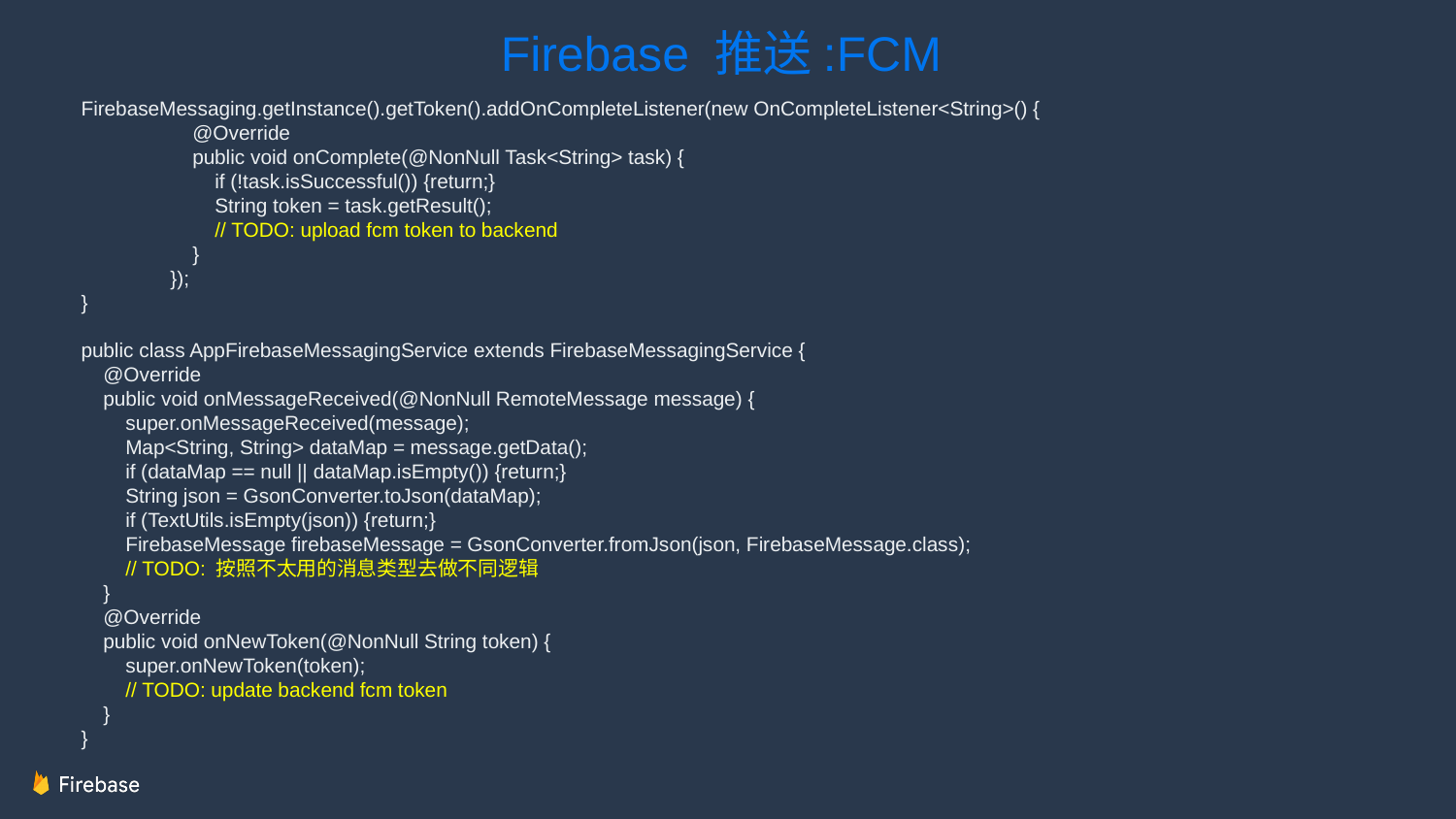

Firebase 推送:FCM
FirebaseMessaging.getInstance().getToken().addOnCompleteListener(new OnCompleteListener<String>() {
                    @Override
                    public void onComplete(@NonNull Task<String> task) {
                        if (!task.isSuccessful()) {return;}
                        String token = task.getResult();
                        // TODO: upload fcm token to backend
                    }
                });
}

public class AppFirebaseMessagingService extends FirebaseMessagingService {
    @Override
    public void onMessageReceived(@NonNull RemoteMessage message) {
        super.onMessageReceived(message);
        Map<String, String> dataMap = message.getData();
        if (dataMap == null || dataMap.isEmpty()) {return;}
        String json = GsonConverter.toJson(dataMap);
        if (TextUtils.isEmpty(json)) {return;}
        FirebaseMessage firebaseMessage = GsonConverter.fromJson(json, FirebaseMessage.class);
        // TODO: 按照不太用的消息类型去做不同逻辑
    }
    @Override
    public void onNewToken(@NonNull String token) {
        super.onNewToken(token);
        // TODO: update backend fcm token
    }
}